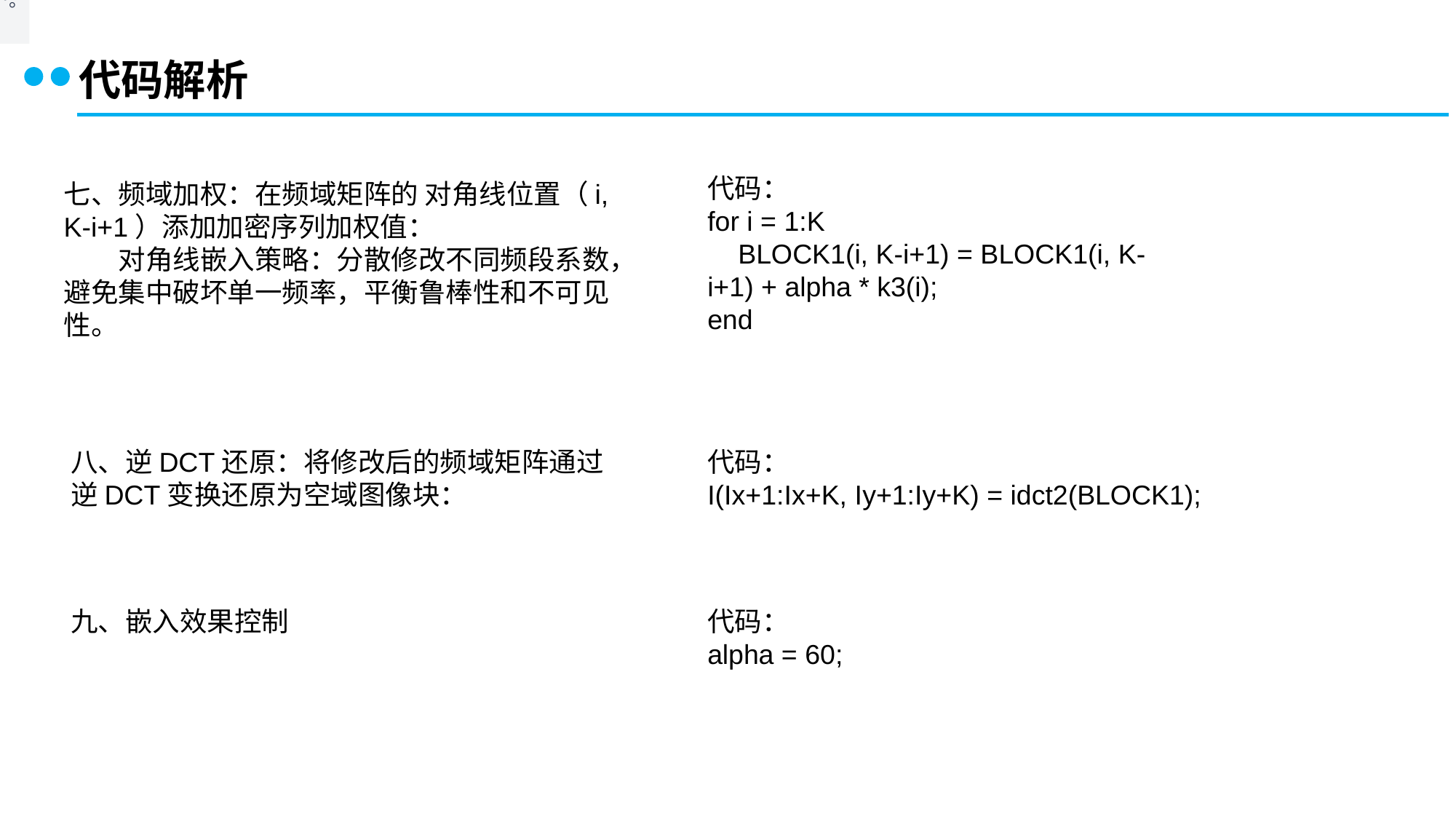

。

代码解析

代码：
for i = 1:K
    BLOCK1(i, K-i+1) = BLOCK1(i, K-i+1) + alpha * k3(i);
end
七、频域加权：在频域矩阵的 对角线位置（i, K-i+1）添加加密序列加权值：
对角线嵌入策略：分散修改不同频段系数，避免集中破坏单一频率，平衡鲁棒性和不可见性。
八、逆DCT还原：将修改后的频域矩阵通过逆DCT变换还原为空域图像块：
代码：
I(Ix+1:Ix+K, Iy+1:Iy+K) = idct2(BLOCK1);
九、嵌入效果控制
代码：
alpha = 60;